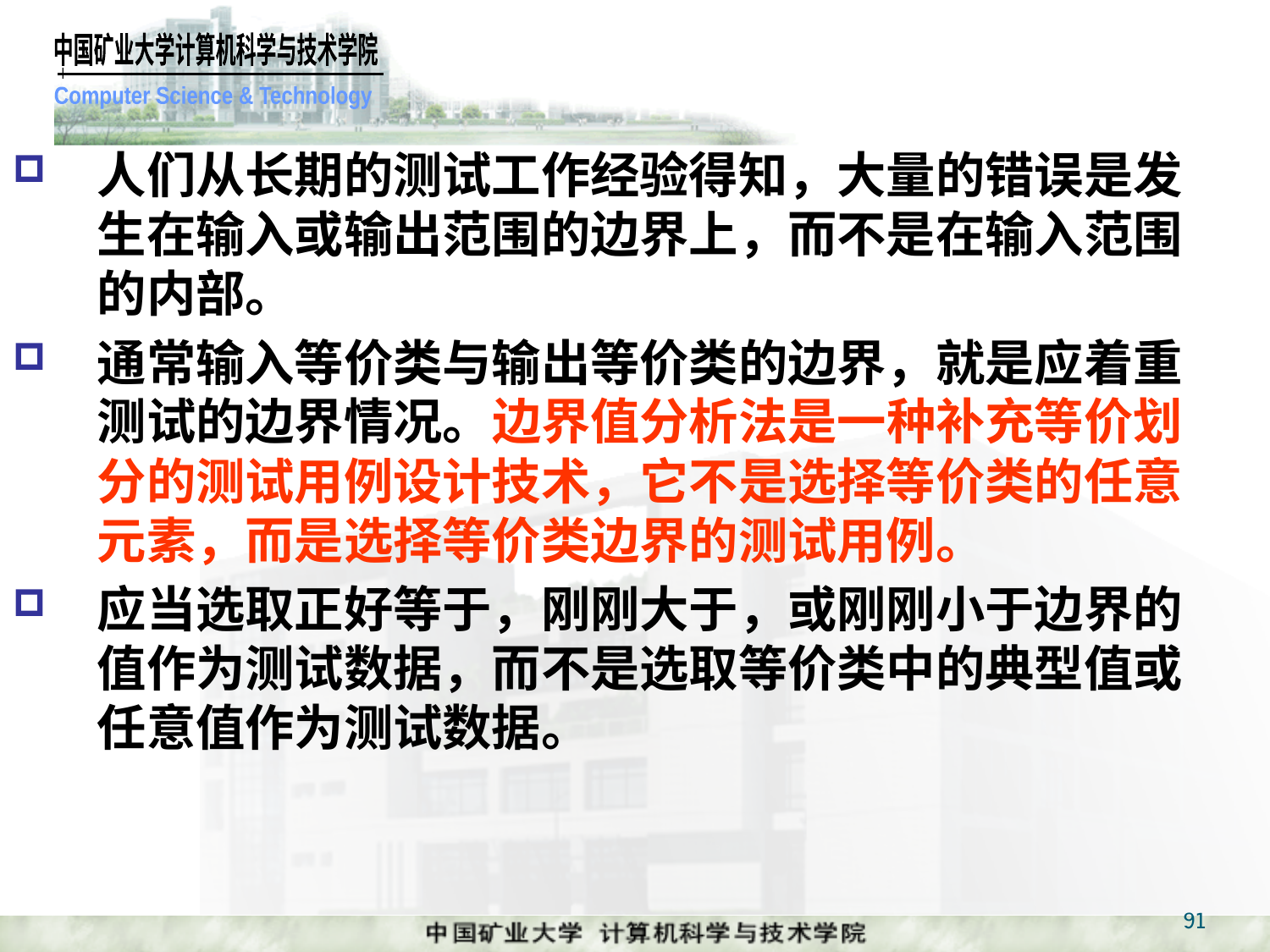

人们从长期的测试工作经验得知，大量的错误是发生在输入或输出范围的边界上，而不是在输入范围的内部。
通常输入等价类与输出等价类的边界，就是应着重测试的边界情况。边界值分析法是一种补充等价划分的测试用例设计技术，它不是选择等价类的任意元素，而是选择等价类边界的测试用例。
应当选取正好等于，刚刚大于，或刚刚小于边界的值作为测试数据，而不是选取等价类中的典型值或任意值作为测试数据。
91